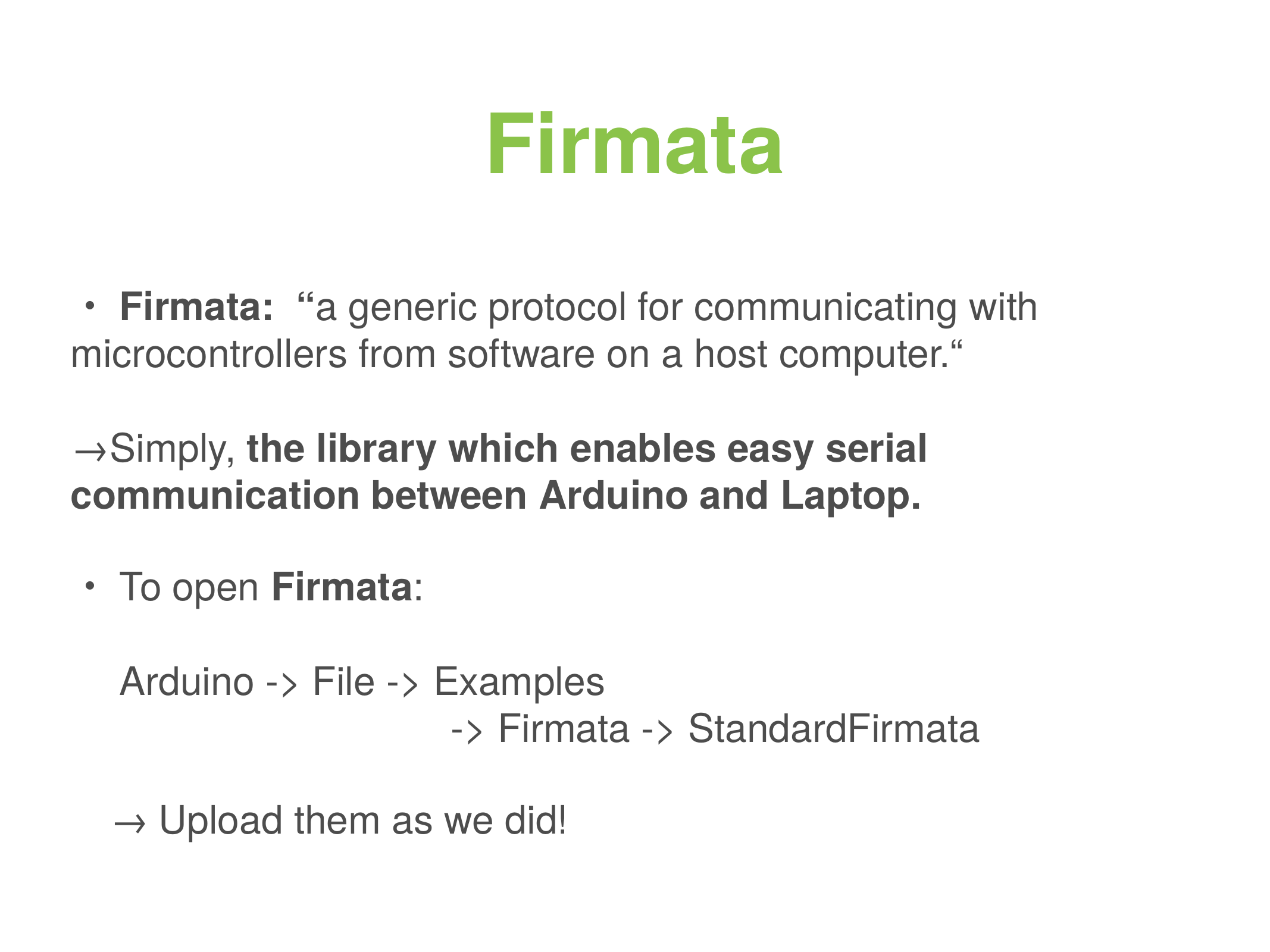

# Firmata
・Firmata:  “a generic protocol for communicating with microcontrollers from software on a host computer.“
→Simply, the library which enables easy serial communication between Arduino and Laptop.
・To open Firmata:
　Arduino -> File -> Examples
                                   -> Firmata -> StandardFirmata
　→Upload them as we did!